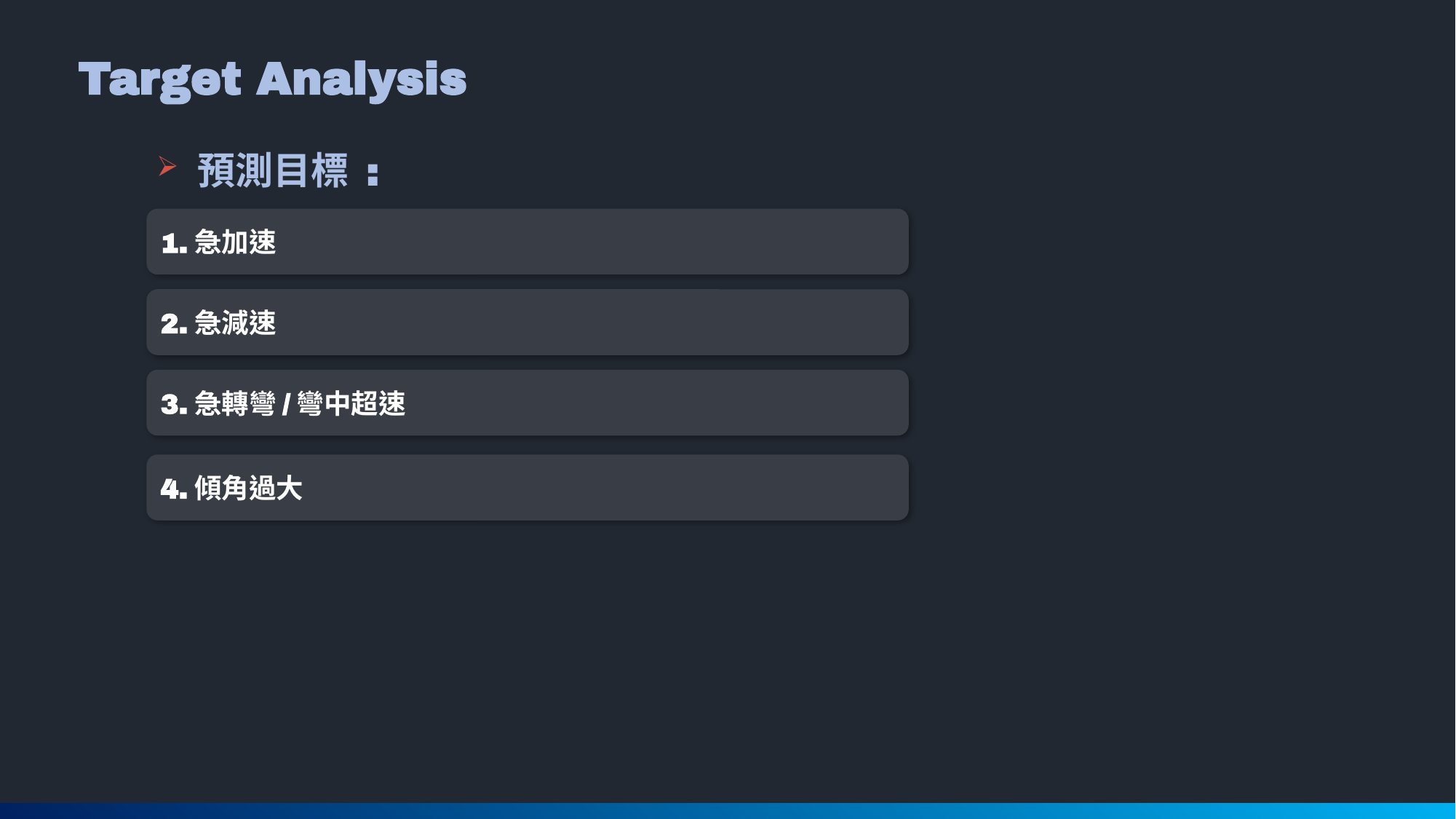

Target Analysis
預測目標 :
1.急加速
2.急減速
3.急轉彎/彎中超速
4.傾角過大